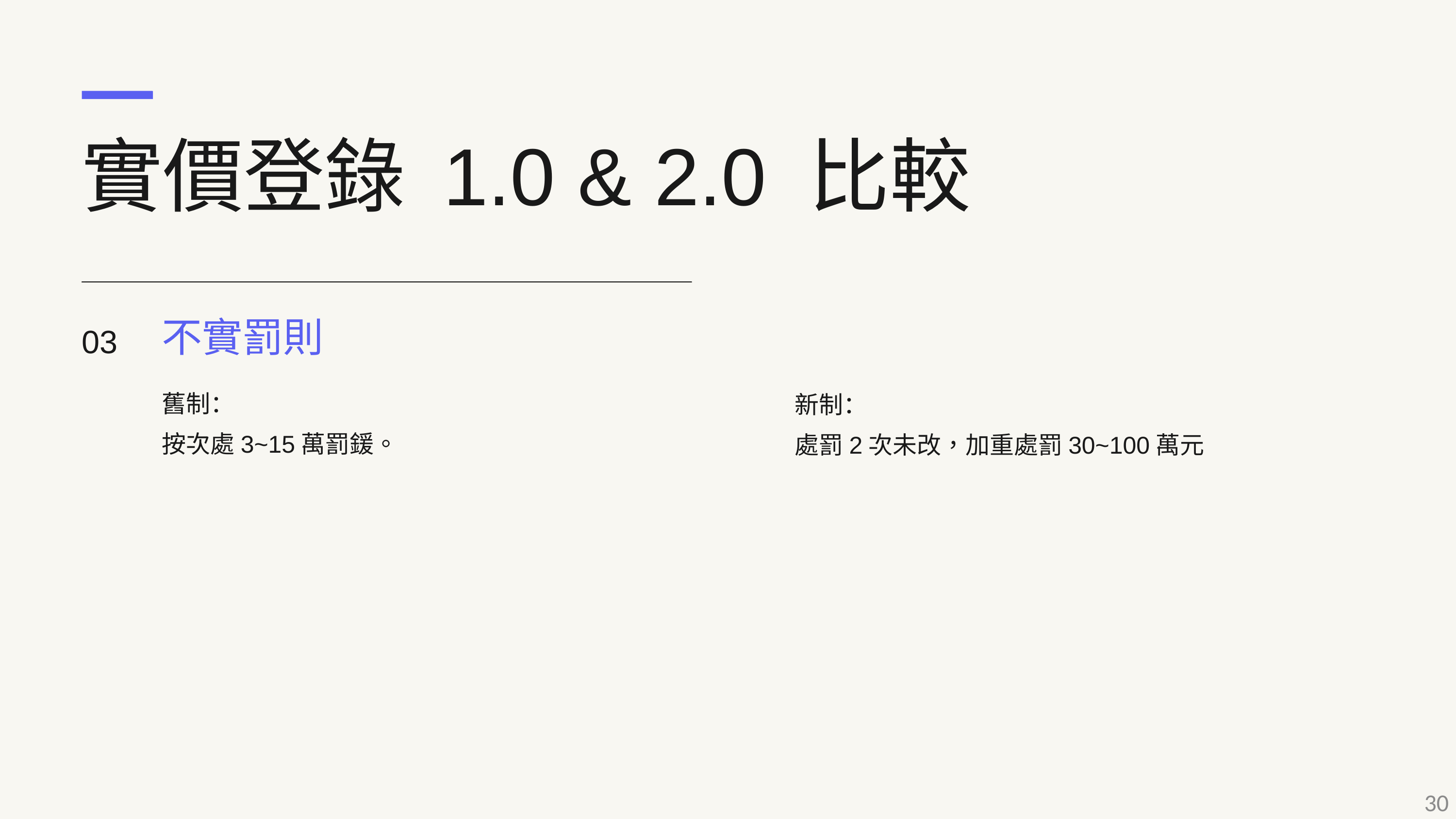

實價登錄 1.0 & 2.0 比較

03
不實罰則
舊制：
按次處3~15萬罰鍰。
新制：
處罰2次未改，加重處罰30~100萬元
30